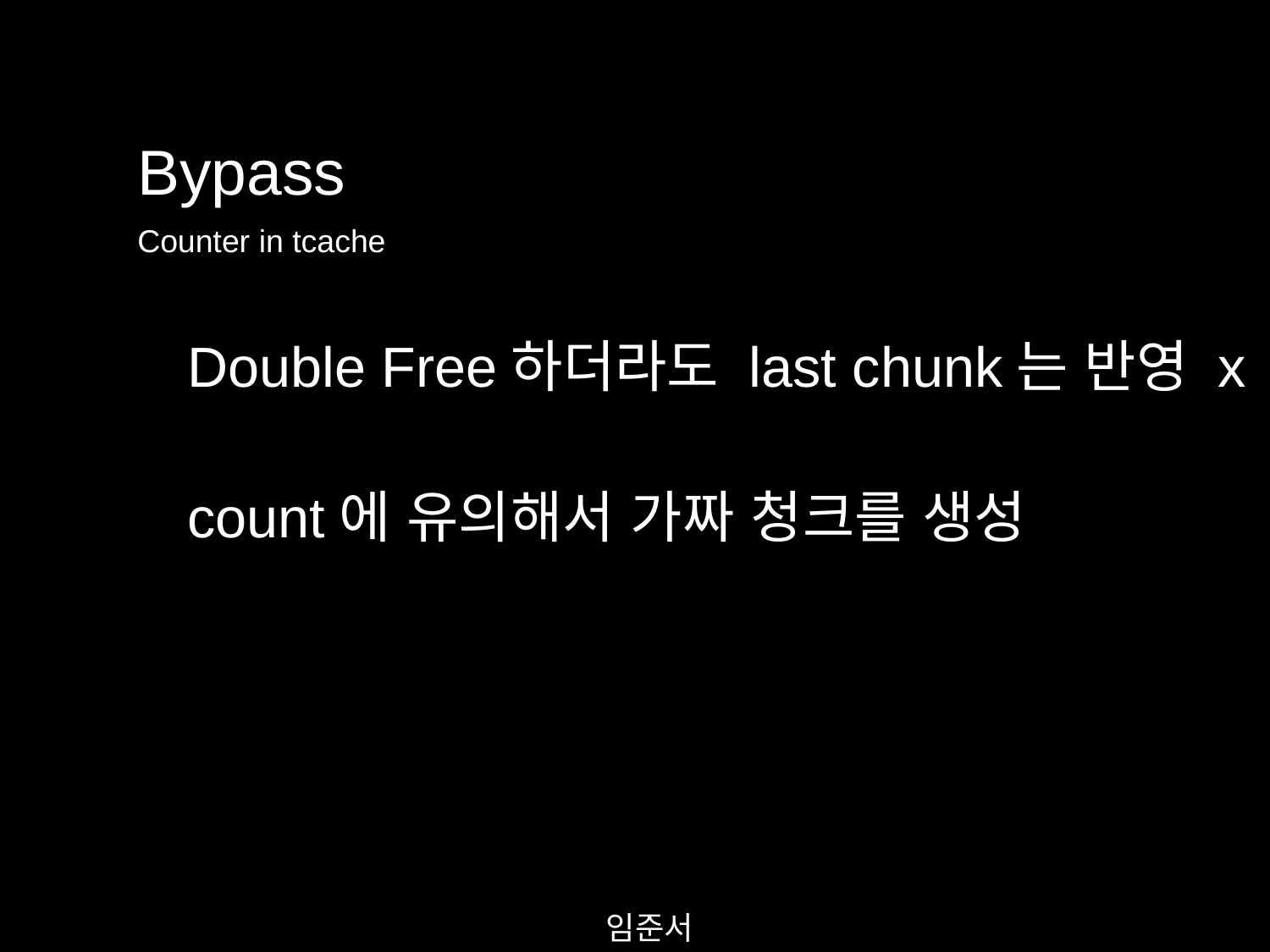

Bypass
Counter in tcache
Double Free하더라도 last chunk는 반영 x
count에 유의해서 가짜 청크를 생성

임준서